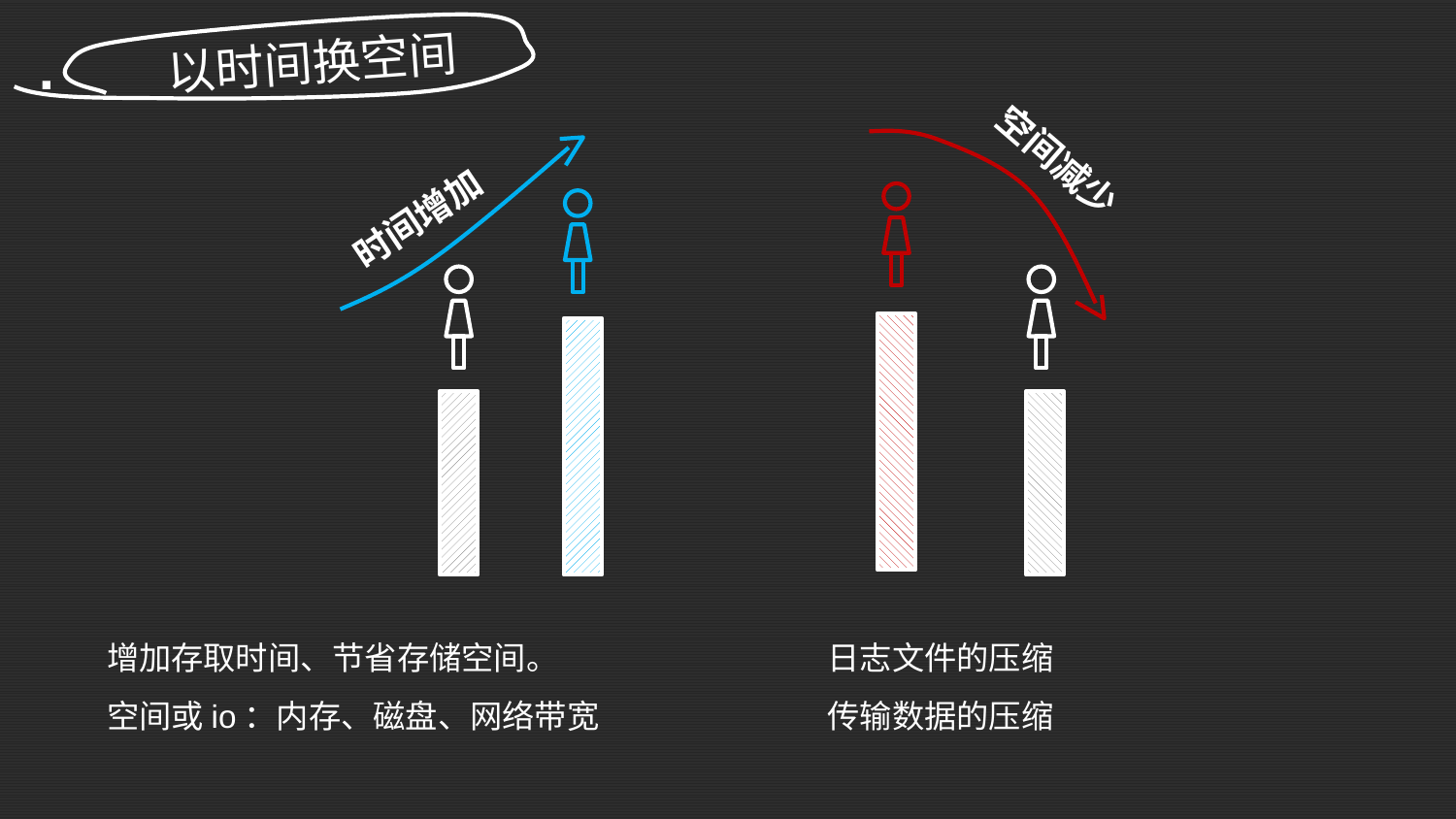

以时间换空间
.

空间减少

时间增加

日志文件的压缩
传输数据的压缩

增加存取时间、节省存储空间。
空间或io：内存、磁盘、网络带宽